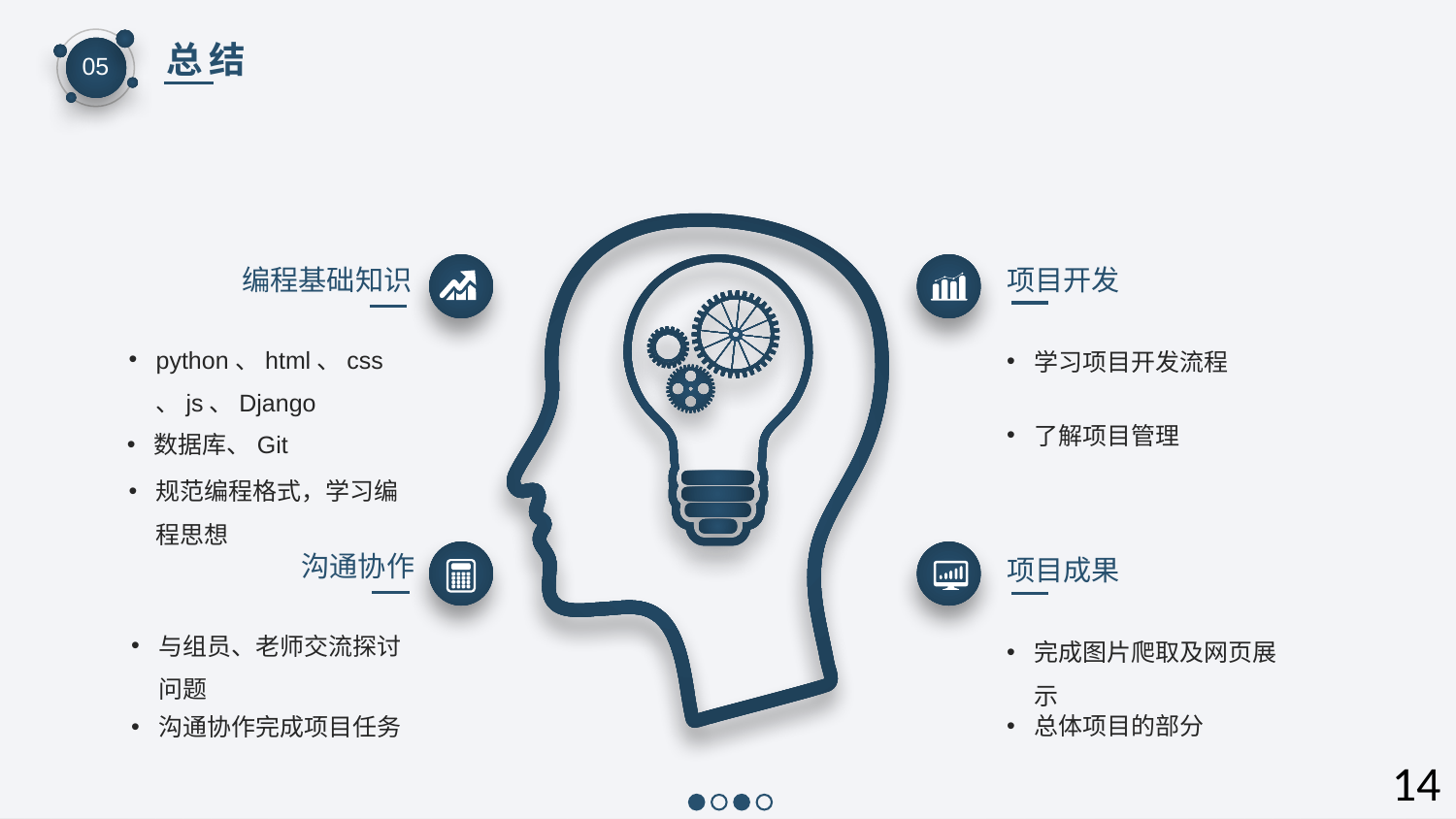

总结
05

编程基础知识
项目开发

python、html、css、js、Django
学习项目开发流程
了解项目管理
数据库、Git
规范编程格式，学习编程思想
沟通协作

项目成果

与组员、老师交流探讨问题
完成图片爬取及网页展示
总体项目的部分
沟通协作完成项目任务
14